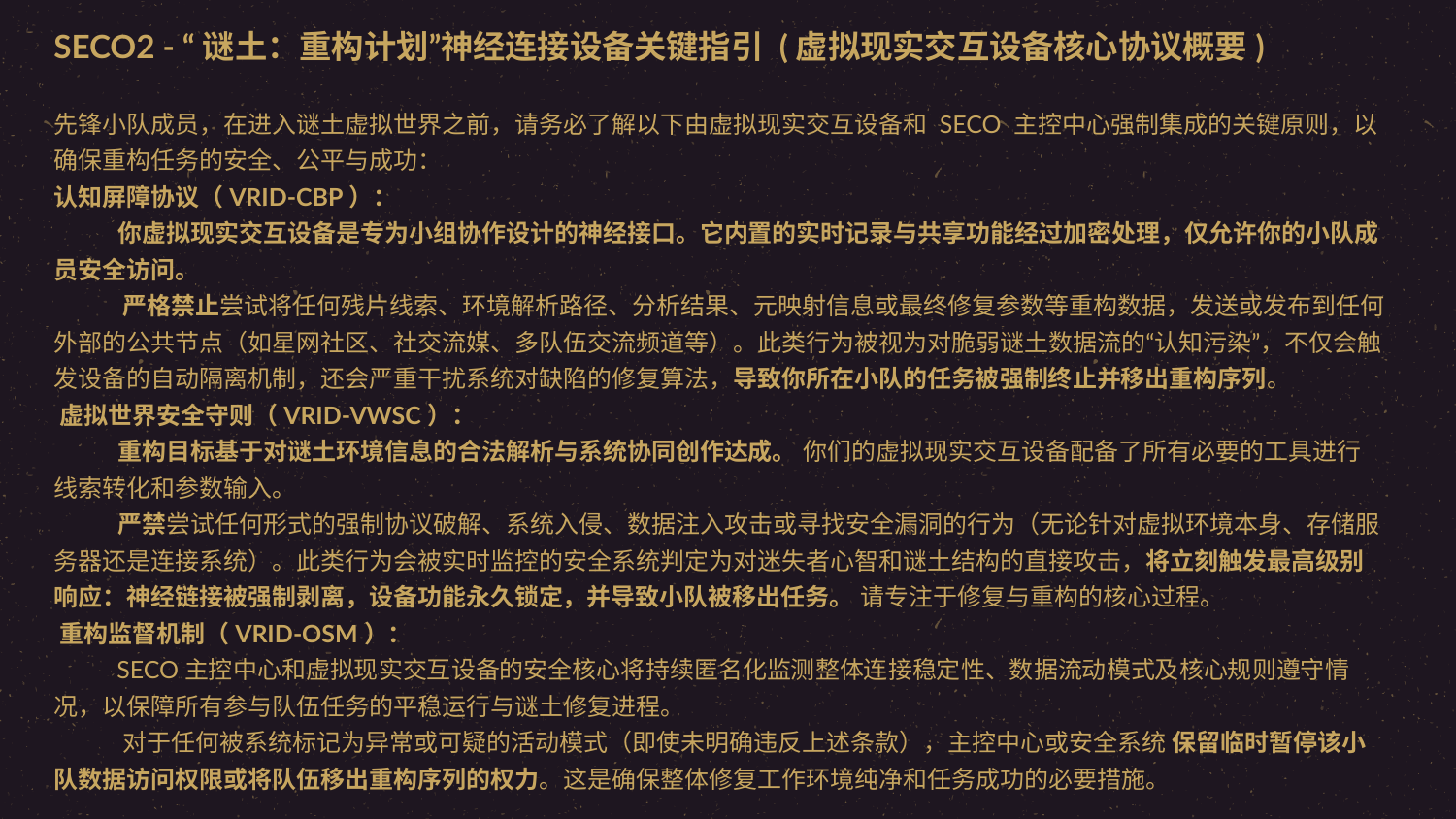

SECO2 - “谜土：重构计划”神经连接设备关键指引 (虚拟现实交互设备核心协议概要)​​

先锋小队成员，在进入谜土虚拟世界之前，请务必了解以下由虚拟现实交互设备和 SECO 主控中心强制集成的关键原则，以确保重构任务的安全、公平与成功：
认知屏障协议（VRID-CBP）：​​
          你虚拟现实交互设备是专为小组协作设计的神经接口。它内置的实时记录与共享功能经过加密处理，仅允许你的小队成员安全访问。​​
          ​​严格禁止​​尝试将任何残片线索、环境解析路径、分析结果、元映射信息或最终修复参数等重构数据，发送或发布到任何外部的公共节点（如星网社区、社交流媒、多队伍交流频道等）。此类行为被视为对脆弱谜土数据流的“认知污染”，不仅会触发设备的自动隔离机制，还会严重干扰系统对缺陷的修复算法，​​导致你所在小队的任务被强制终止并移出重构序列​​。
​​虚拟世界安全守则（VRID-VWSC）：​​
​​          重构目标基于对谜土环境信息的合法解析与系统协同创作达成。​​ 你们的虚拟现实交互设备配备了所有必要的工具进行线索转化和参数输入。
​​          严禁​​尝试任何形式的强制协议破解、系统入侵、数据注入攻击或寻找安全漏洞的行为（无论针对虚拟环境本身、存储服务器还是连接系统）。此类行为会被实时监控的安全系统判定为对迷失者心智和谜土结构的直接攻击，​​将立刻触发最高级别响应：神经链接被强制剥离，设备功能永久锁定，并导致小队被移出任务。​​ 请专注于修复与重构的核心过程。
​​重构监督机制（VRID-OSM）：​​
          SECO主控中心和虚拟现实交互设备的安全核心将持续匿名化监测整体连接稳定性、数据流动模式及核心规则遵守情况，以保障所有参与队伍任务的平稳运行与谜土修复进程。
          对于任何被系统标记为异常或可疑的活动模式（即使未明确违反上述条款），主控中心或安全系统 ​​保留临时暂停该小队数据访问权限或将队伍移出重构序列的权力​​。这是确保整体修复工作环境纯净和任务成功的必要措施。